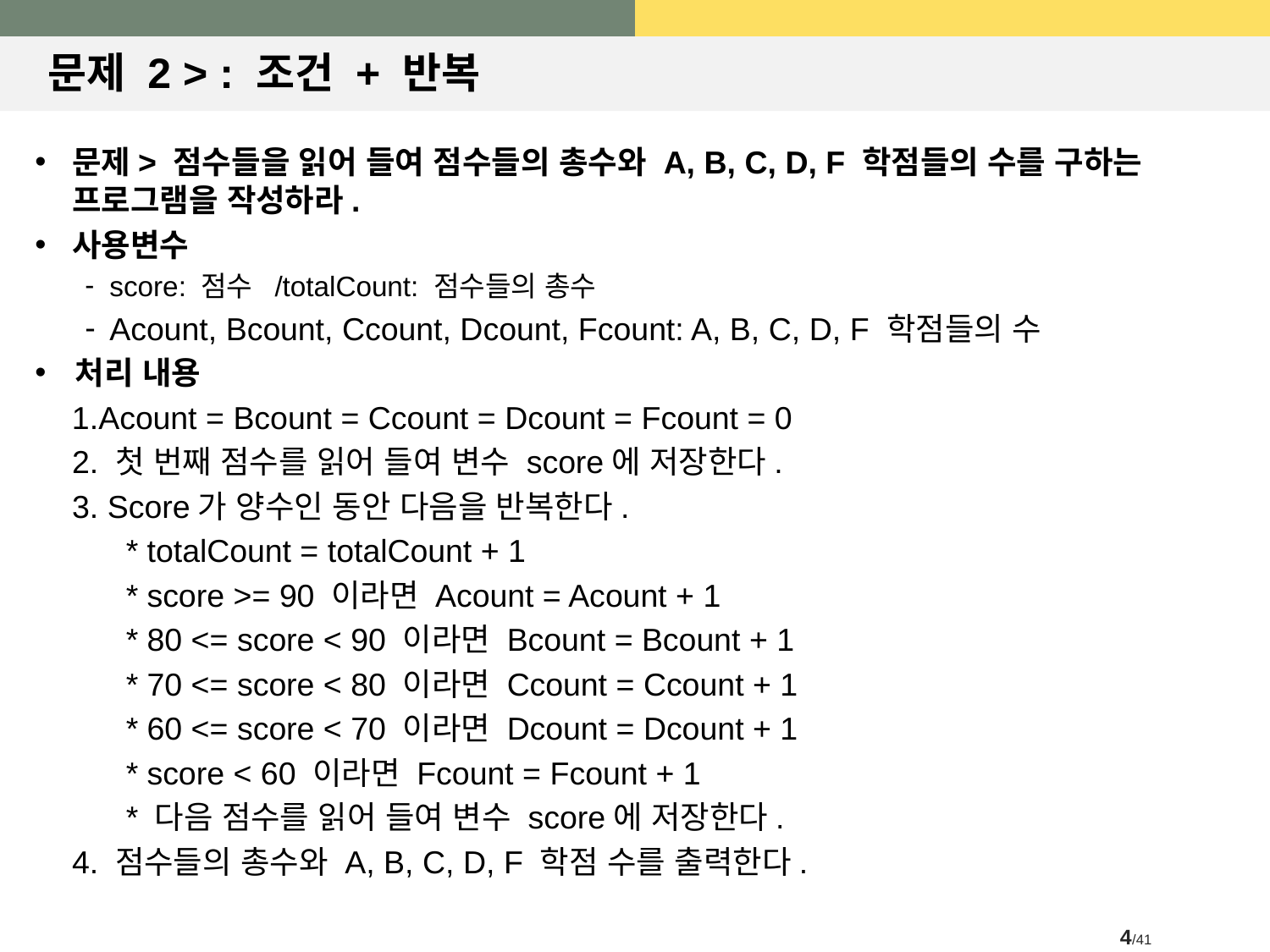

# 문제 2 > : 조건 + 반복
문제> 점수들을 읽어 들여 점수들의 총수와 A, B, C, D, F 학점들의 수를 구하는 프로그램을 작성하라.
사용변수
score: 점수  /totalCount: 점수들의 총수
Acount, Bcount, Ccount, Dcount, Fcount: A, B, C, D, F 학점들의 수
처리 내용
Acount = Bcount = Ccount = Dcount = Fcount = 0
2. 첫 번째 점수를 읽어 들여 변수 score에 저장한다.
3. Score가 양수인 동안 다음을 반복한다.
* totalCount = totalCount + 1
* score >= 90 이라면 Acount = Acount + 1
* 80 <= score < 90 이라면 Bcount = Bcount + 1
* 70 <= score < 80 이라면 Ccount = Ccount + 1
* 60 <= score < 70 이라면 Dcount = Dcount + 1
* score < 60 이라면 Fcount = Fcount + 1
* 다음 점수를 읽어 들여 변수 score에 저장한다.
4. 점수들의 총수와 A, B, C, D, F 학점 수를 출력한다.